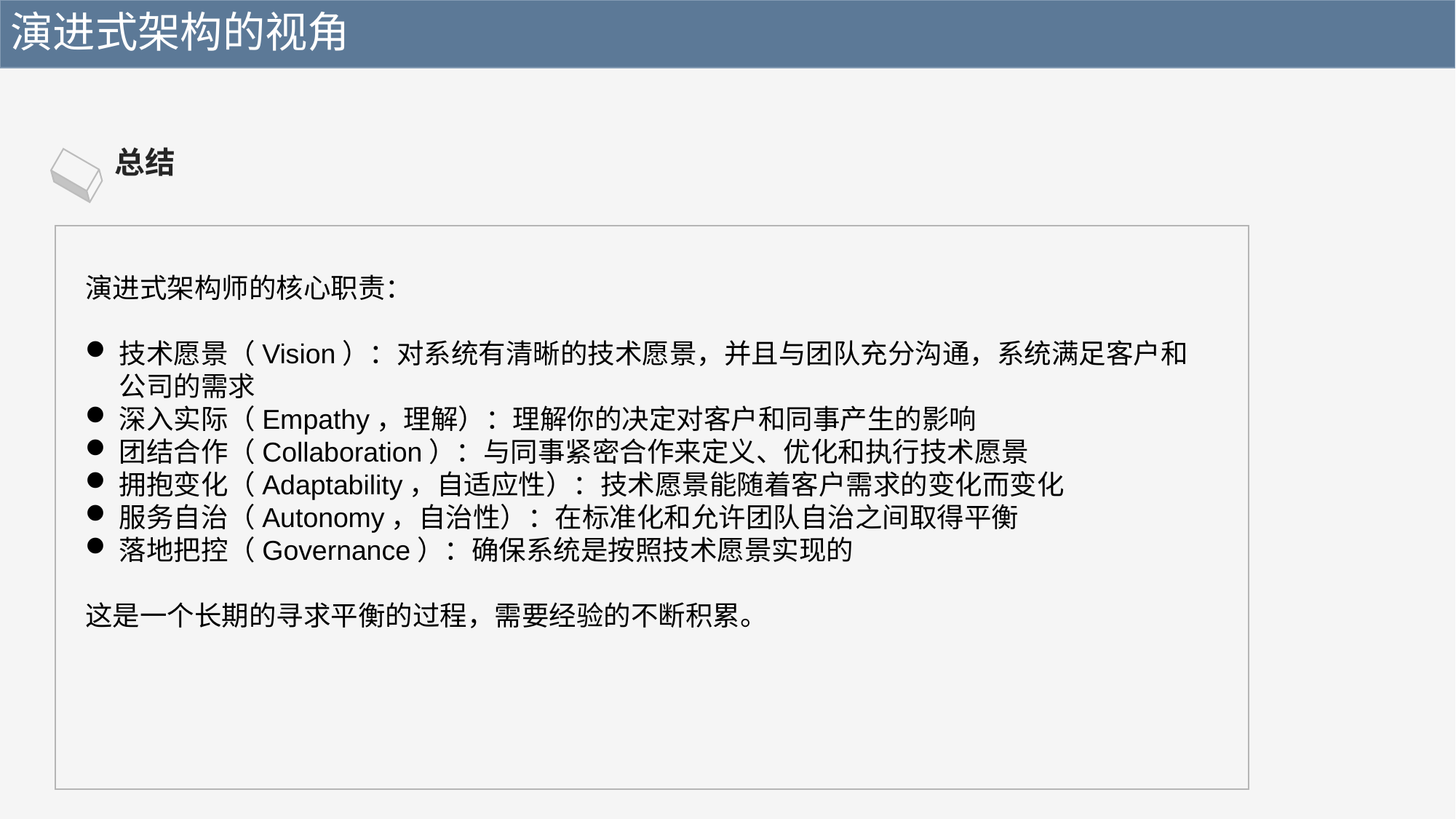

演进式架构的视角
总结

演进式架构师的核心职责：

技术愿景（Vision）：对系统有清晰的技术愿景，并且与团队充分沟通，系统满足客户和公司的需求
深入实际（Empathy，理解）：理解你的决定对客户和同事产生的影响
团结合作（Collaboration）：与同事紧密合作来定义、优化和执行技术愿景
拥抱变化（Adaptability，自适应性）：技术愿景能随着客户需求的变化而变化
服务自治（Autonomy，自治性）：在标准化和允许团队自治之间取得平衡
落地把控（Governance）：确保系统是按照技术愿景实现的

这是一个长期的寻求平衡的过程，需要经验的不断积累。